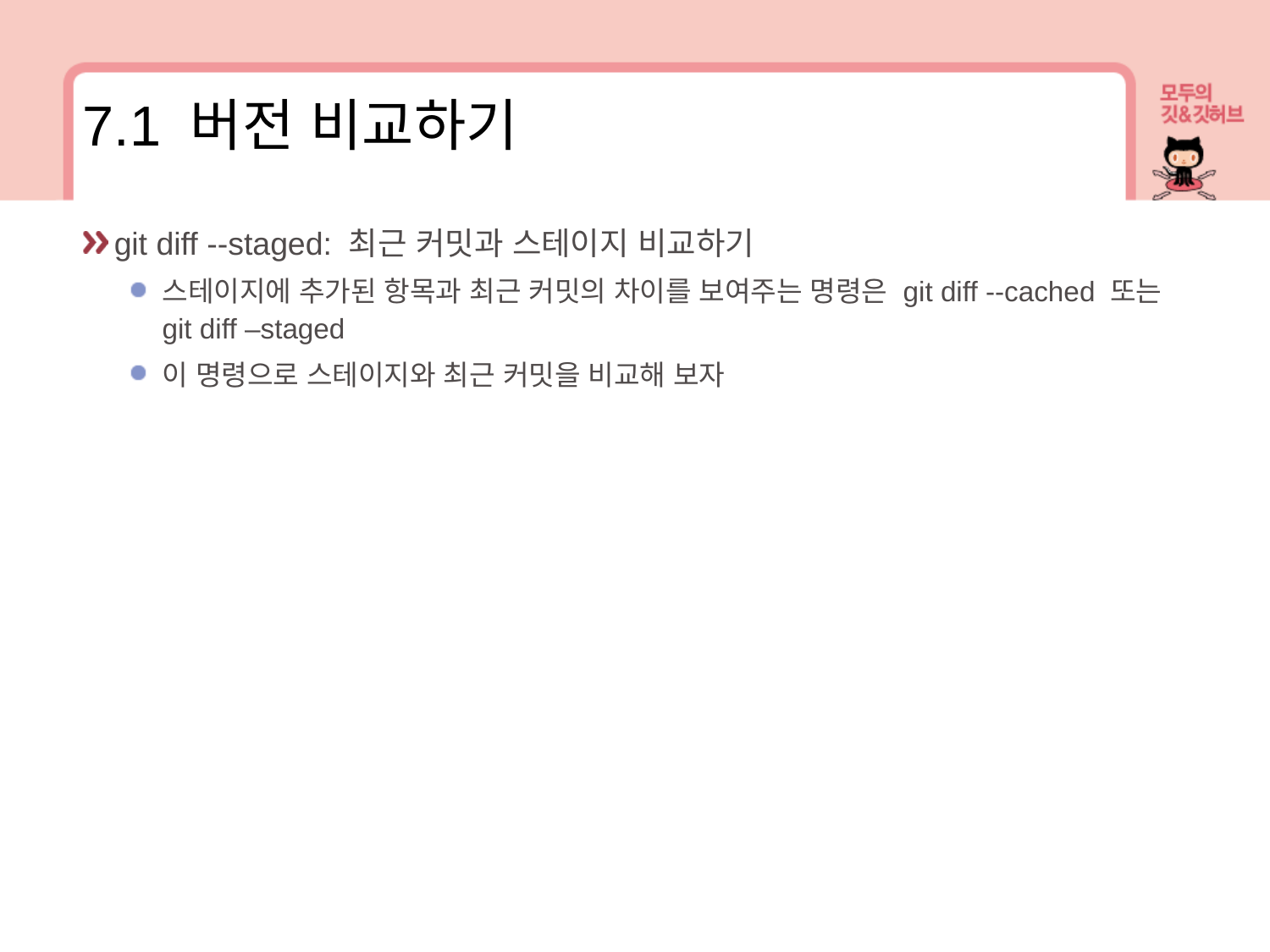

7.1 버전 비교하기
git diff --staged: 최근 커밋과 스테이지 비교하기
스테이지에 추가된 항목과 최근 커밋의 차이를 보여주는 명령은 git diff --cached 또는 git diff –staged
이 명령으로 스테이지와 최근 커밋을 비교해 보자